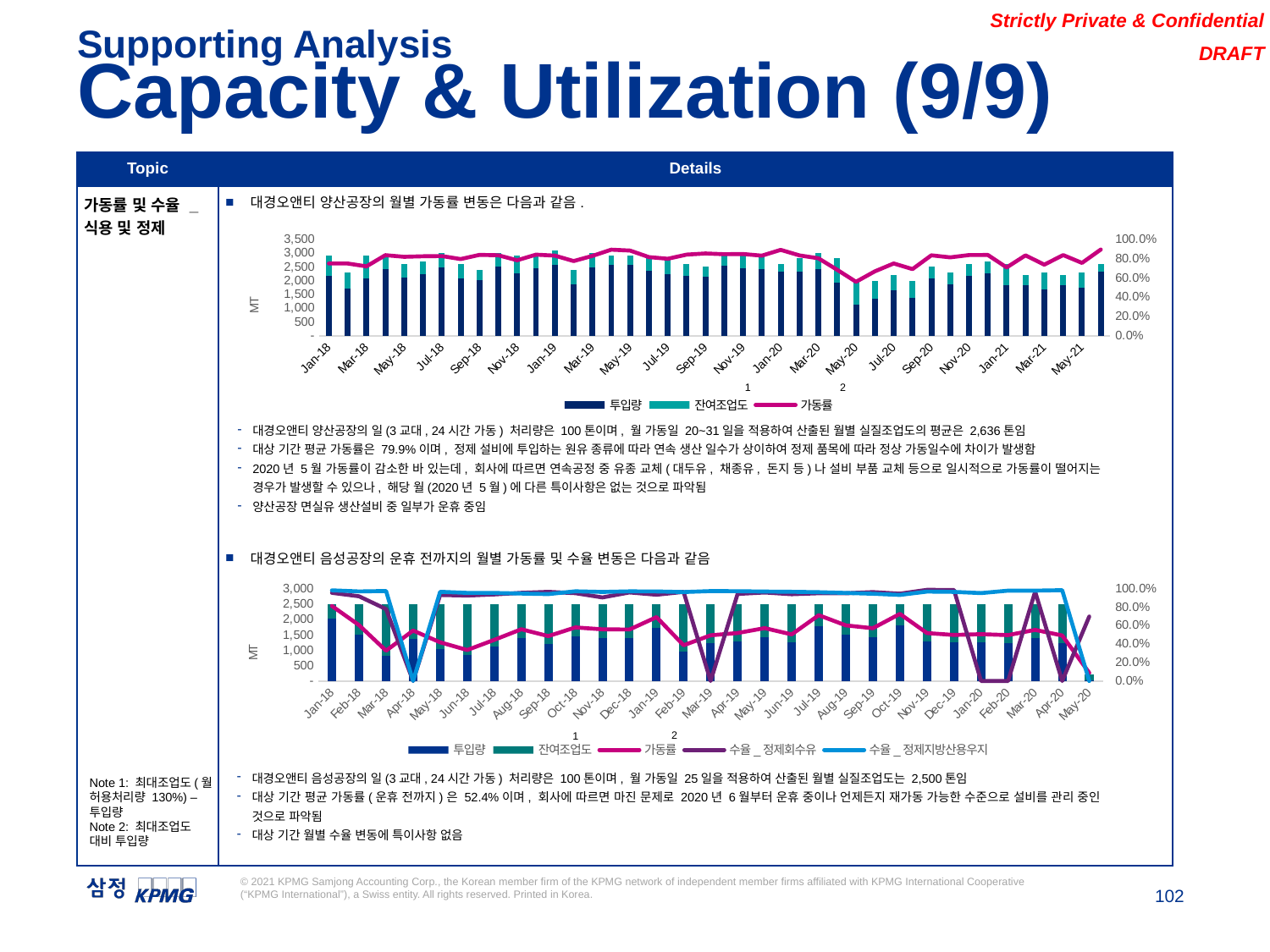

Supporting Analysis
Capacity & Utilization (9/9)
| Topic | Details |
| --- | --- |
| 가동률 및 수율 \_식용 및 정제 | 대경오앤티 양산공장의 월별 가동률 변동은 다음과 같음. 대경오앤티 음성공장의 운휴 전까지의 월별 가동률 및 수율 변동은 다음과 같음 |

### Chart

| Category | 투입량 | 잔여조업도 | 가동률 |
|---|---|---|---|
| 43101 | 2170.35 | 729.6500000000001 | 0.7483965517241379 |
| 43132 | 1721.34 | 578.6600000000001 | 0.7484086956521738 |
| 43160 | 2084.528 | 815.4720000000002 | 0.7188027586206895 |
| 43191 | 2419.812 | 480.1880000000001 | 0.8344179310344827 |
| 43221 | 2124.92 | 475.0799999999999 | 0.8172769230769231 |
| 43252 | 2222.03 | 477.9699999999998 | 0.8229740740740742 |
| 43282 | 2475.436 | 524.5639999999999 | 0.8251453333333334 |
| 43313 | 2064.995 | 535.0050000000001 | 0.7942288461538461 |
| 43344 | 2009.693 | 390.307 | 0.8373720833333334 |
| 43374 | 2500.21 | 499.78999999999996 | 0.8334033333333334 |
| 43405 | 2267.733 | 632.2669999999998 | 0.7819768965517242 |
| 43435 | 2435.556 | 464.44399999999996 | 0.8398468965517242 |
| 43466 | 2571.805 | 528.1950000000002 | 0.8296145161290323 |
| 43497 | 1856.162 | 543.838 | 0.7734008333333333 |
| 43525 | 2481.827 | 518.1729999999998 | 0.8272756666666667 |
| 43556 | 2584.871 | 315.1289999999999 | 0.891334827586207 |
| 43586 | 2558.297 | 341.703 | 0.8821713793103448 |
| 43617 | 2362.044 | 537.9560000000001 | 0.8144979310344828 |
| 43647 | 2231.901 | 568.0990000000002 | 0.7971075 |
| 43678 | 2184.57 | 415.42999999999984 | 0.8402192307692309 |
| 43709 | 2129.9 | 370.0999999999999 | 0.85196 |
| 43739 | 2532.07 | 467.92999999999984 | 0.8440233333333333 |
| 43770 | 2454.58 | 445.4200000000001 | 0.8464068965517241 |
| 43800 | 2404.4 | 495.5999999999999 | 0.8291034482758621 |
| 43831 | 2311.35 | 288.6500000000001 | 0.8889807692307692 |
| 43862 | 2328.72 | 471.2800000000002 | 0.8316857142857143 |
| 43891 | 2407.47 | 592.5300000000002 | 0.8024899999999999 |
| 43922 | 1913.36 | 886.6400000000001 | 0.6833428571428571 |
| 43952 | 1118.69 | 881.31 | 0.559345 |
| 43983 | 1334.25 | 665.75 | 0.667125 |
| 44013 | 1647.02 | 552.98 | 0.7486454545454545 |
| 44044 | 1381.09 | 618.9100000000001 | 0.690545 |
| 44075 | 2082.83 | 417.1700000000001 | 0.833132 |
| 44105 | 1866.94 | 433.05999999999995 | 0.8117130434782609 |
| 44136 | 2171.89 | 428.1100000000001 | 0.8353423076923077 |
| 44166 | 2258.1 | 441.9000000000001 | 0.8363333333333333 |
| 44197 | 1839.0 | 761.0 | 0.7073076923076923 |
| 44228 | 1831.0 | 369.0 | 0.8322727272727273 |
| 44256 | 1694.0 | 606.0 | 0.7365217391304347 |
| 44287 | 1838.0 | 362.0 | 0.8354545454545454 |
| 44317 | 1735.0 | 565.0 | 0.7543478260869565 |
| 44348 | 2322.0 | 278.0 | 0.8930769230769231 |
2
1
대경오앤티 양산공장의 일(3교대, 24시간 가동) 처리량은 100톤이며, 월 가동일 20~31일을 적용하여 산출된 월별 실질조업도의 평균은 2,636톤임
대상 기간 평균 가동률은 79.9%이며, 정제 설비에 투입하는 원유 종류에 따라 연속 생산 일수가 상이하여 정제 품목에 따라 정상 가동일수에 차이가 발생함
2020년 5월 가동률이 감소한 바 있는데, 회사에 따르면 연속공정 중 유종 교체(대두유, 채종유, 돈지 등)나 설비 부품 교체 등으로 일시적으로 가동률이 떨어지는 경우가 발생할 수 있으나, 해당 월(2020년 5월)에 다른 특이사항은 없는 것으로 파악됨
양산공장 면실유 생산설비 중 일부가 운휴 중임

### Chart

| Category | 투입량 | 잔여조업도 | 가동률 | 수율_정제회수유 | 수율_정제지방산용우지 |
|---|---|---|---|---|---|
| 43101 | 2032.0 | 468.0 | 0.8128 | 0.9554256520158435 | 0.9826735399731236 |
| 43132 | 1514.0 | 986.0 | 0.6056 | 0.9177396620262587 | 0.9702783153939312 |
| 43160 | 821.0 | 1679.0 | 0.3284 | 0.7795592462472054 | 0.9752754676194193 |
| 43191 | 1366.73 | 1133.27 | 0.546692 | None | None |
| 43221 | 1048.85 | 1451.15 | 0.41953999999999997 | 0.9318855677538265 | 0.9669718416553038 |
| 43252 | 840.236 | 1659.7640000000001 | 0.3360944 | 0.9255357341288497 | 0.9545210063945497 |
| 43282 | 1114.194 | 1385.806 | 0.4456776 | 0.9379190482968379 | 0.9541323387077737 |
| 43313 | 1402.19 | 1097.81 | 0.560876 | 0.9553839710086864 | 0.947846575856329 |
| 43344 | 1216.38 | 1283.62 | 0.48655200000000004 | 0.9662741076449767 | 0.941587322505189 |
| 43374 | 1451.37 | 1048.63 | 0.580548 | 0.9515285763148037 | 0.9723668497731073 |
| 43405 | 1400.2199999999998 | 1099.7800000000002 | 0.5600879999999999 | 0.9053889712309505 | 0.9652386836926176 |
| 43435 | 1394.1999999999998 | 1105.8000000000002 | 0.55768 | 0.9596209383160116 | 0.971750027575895 |
| 43466 | 1731.08 | 768.9200000000001 | 0.6924319999999999 | 0.9345844696426008 | 0.9706761222803635 |
| 43497 | 968.0 | 1532.0 | 0.3872 | 0.9653674055298347 | 0.9641020348487194 |
| 43525 | 1238.49 | 1261.51 | 0.495396 | None | 0.9740894153364177 |
| 43556 | 1299.92 | 1200.08 | 0.519968 | 0.9436149256288007 | 0.9733586058021376 |
| 43586 | 1432.54 | 1067.46 | 0.573016 | 0.959386629026049 | 0.9691622019613372 |
| 43617 | 1262.28 | 1237.72 | 0.504912 | 0.9403985187797567 | 0.9669367047647663 |
| 43647 | 1783.4899999999998 | 716.5100000000002 | 0.7133959999999999 | 0.9510880549754093 | 0.9621065166036069 |
| 43678 | 1507.56 | 992.44 | 0.603024 | 0.9506755216052901 | 0.9540502308035936 |
| 43709 | 1429.92 | 1070.08 | 0.571968 | 0.9633808296454798 | 0.9457092604208946 |
| 43739 | 1818.9 | 681.0999999999999 | 0.72756 | 0.9463850670405749 | 0.9325317202714665 |
| 43770 | 1298.8600000000001 | 1201.1399999999999 | 0.519544 | 0.9876860541574511 | 0.968866265454192 |
| 43800 | 1247.44 | 1252.56 | 0.49897600000000003 | 0.9860307605474813 | 0.9654929158486107 |
| 43831 | 1268.95 | 1231.05 | 0.50758 | None | 0.9525197998345089 |
| 43862 | 1243.78 | 1256.22 | 0.497512 | None | 0.9790718615832382 |
| 43891 | 1385.15 | 1114.85 | 0.55406 | 0.9685603971318257 | 0.9793816226749952 |
| 43922 | 1234.19 | 1265.81 | 0.493676 | None | 0.9840219091063774 |
| 43952 | 17.59 | 182.41 | 0.08795 | 0.6986924388857305 | None |
2
1
대경오앤티 음성공장의 일(3교대, 24시간 가동) 처리량은 100톤이며, 월 가동일 25일을 적용하여 산출된 월별 실질조업도는 2,500톤임
대상 기간 평균 가동률(운휴 전까지)은 52.4%이며, 회사에 따르면 마진 문제로 2020년 6월부터 운휴 중이나 언제든지 재가동 가능한 수준으로 설비를 관리 중인 것으로 파악됨
대상 기간 월별 수율 변동에 특이사항 없음
Note 1: 최대조업도(월 허용처리량 130%) –투입량
Note 2: 최대조업도 대비 투입량